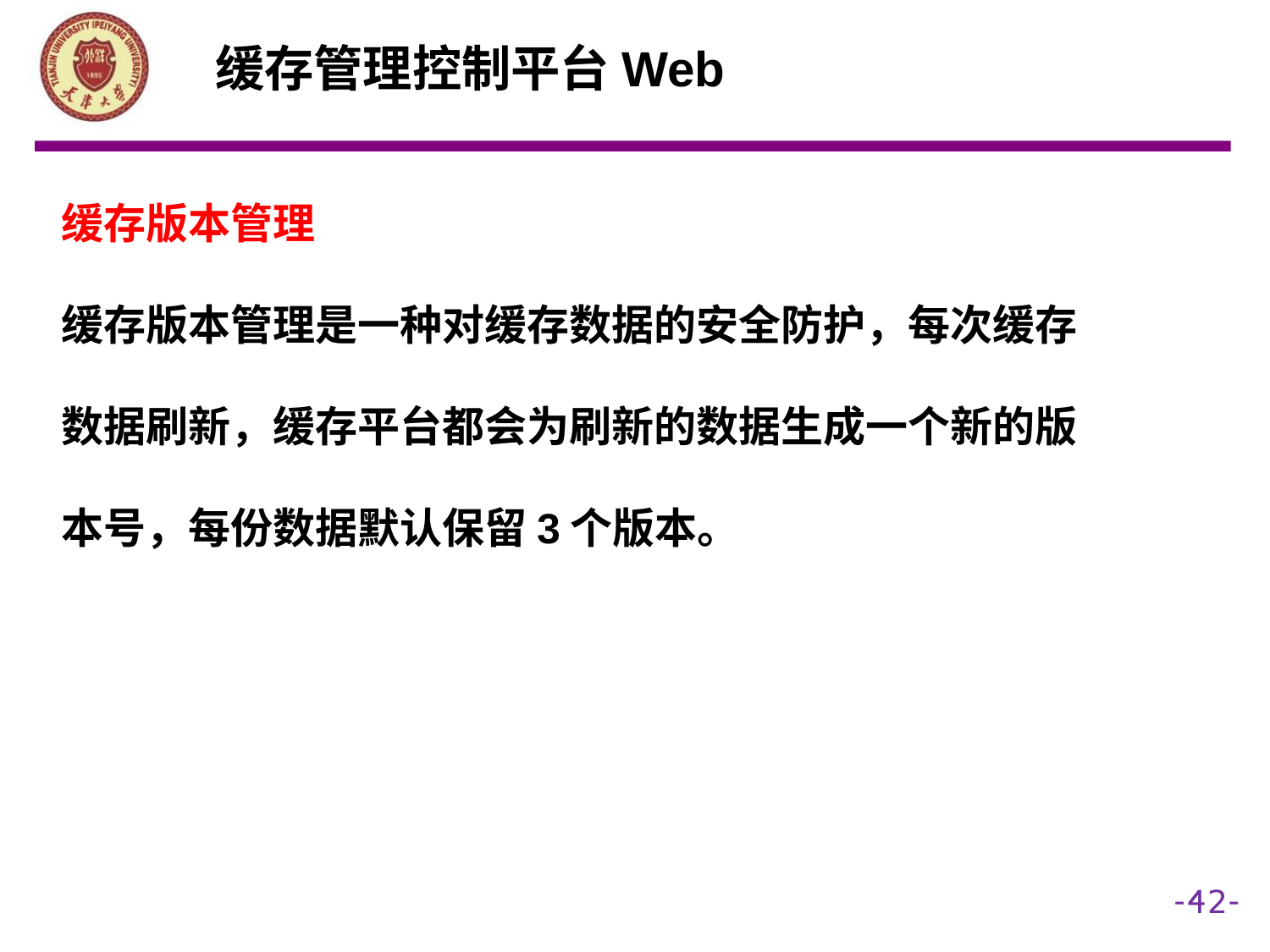

缓存管理控制平台Web
缓存版本管理
缓存版本管理是一种对缓存数据的安全防护，每次缓存数据刷新，缓存平台都会为刷新的数据生成一个新的版本号，每份数据默认保留3个版本。